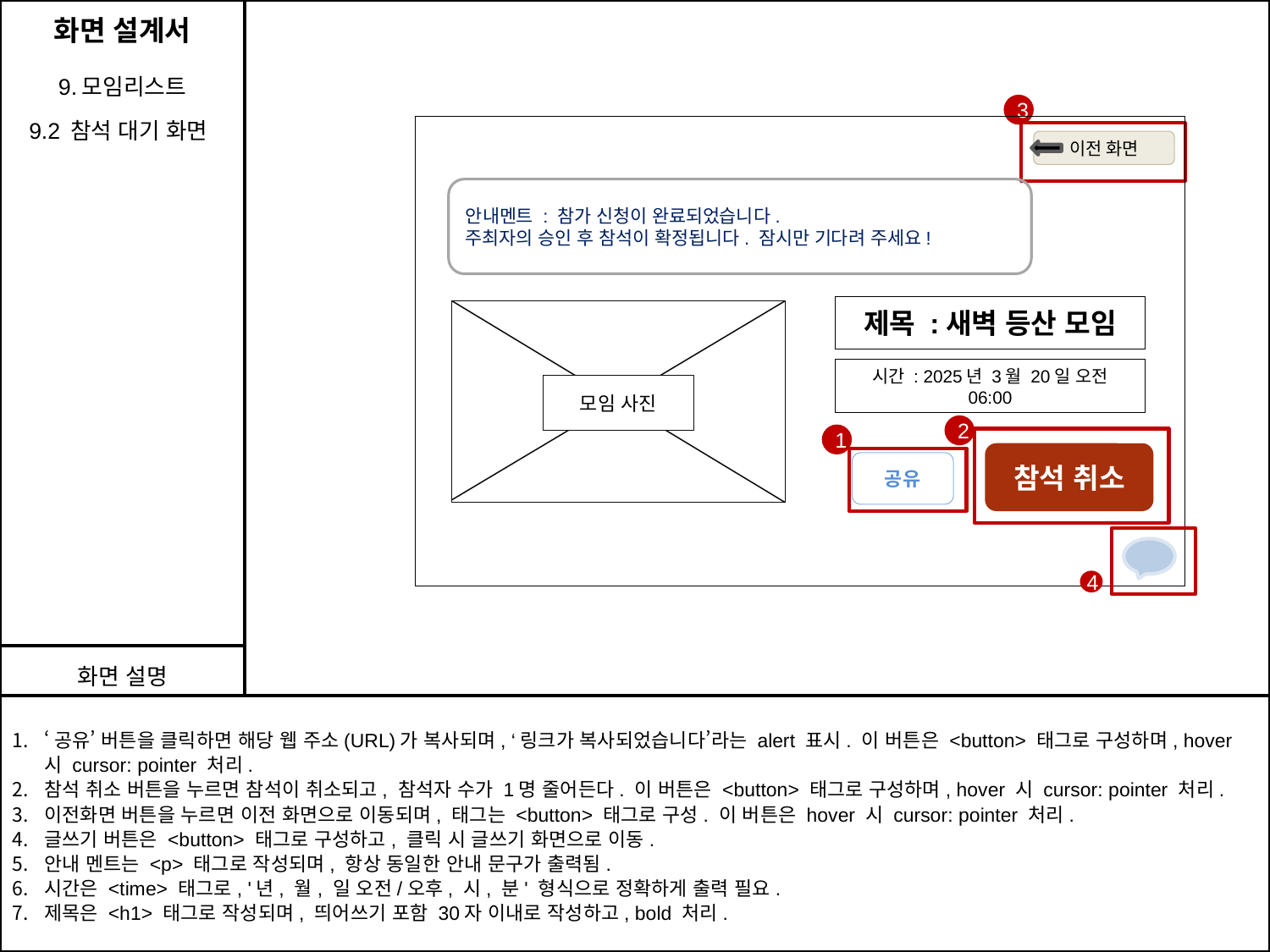

화면 설계서
9.모임리스트
3
9.2 참석 대기 화면

이전 화면

안내멘트 : 참가 신청이 완료되었습니다.
주최자의 승인 후 참석이 확정됩니다. 잠시만 기다려 주세요!
제목 :새벽 등산 모임

시간 : 2025년 3월 20일 오전 06:00
모임 사진
2
1

참석 취소

공유

4

화면 설명

‘공유’ 버튼을 클릭하면 해당 웹 주소(URL)가 복사되며, ‘링크가 복사되었습니다’라는 alert 표시. 이 버튼은 <button> 태그로 구성하며, hover 시 cursor: pointer 처리.
참석 취소 버튼을 누르면 참석이 취소되고, 참석자 수가 1명 줄어든다. 이 버튼은 <button> 태그로 구성하며, hover 시 cursor: pointer 처리.
이전화면 버튼을 누르면 이전 화면으로 이동되며, 태그는 <button> 태그로 구성. 이 버튼은 hover 시 cursor: pointer 처리.
글쓰기 버튼은 <button> 태그로 구성하고, 클릭 시 글쓰기 화면으로 이동.
안내 멘트는 <p> 태그로 작성되며, 항상 동일한 안내 문구가 출력됨.
시간은 <time> 태그로, '년, 월, 일 오전/오후, 시, 분' 형식으로 정확하게 출력 필요.
제목은 <h1> 태그로 작성되며, 띄어쓰기 포함 30자 이내로 작성하고, bold 처리.